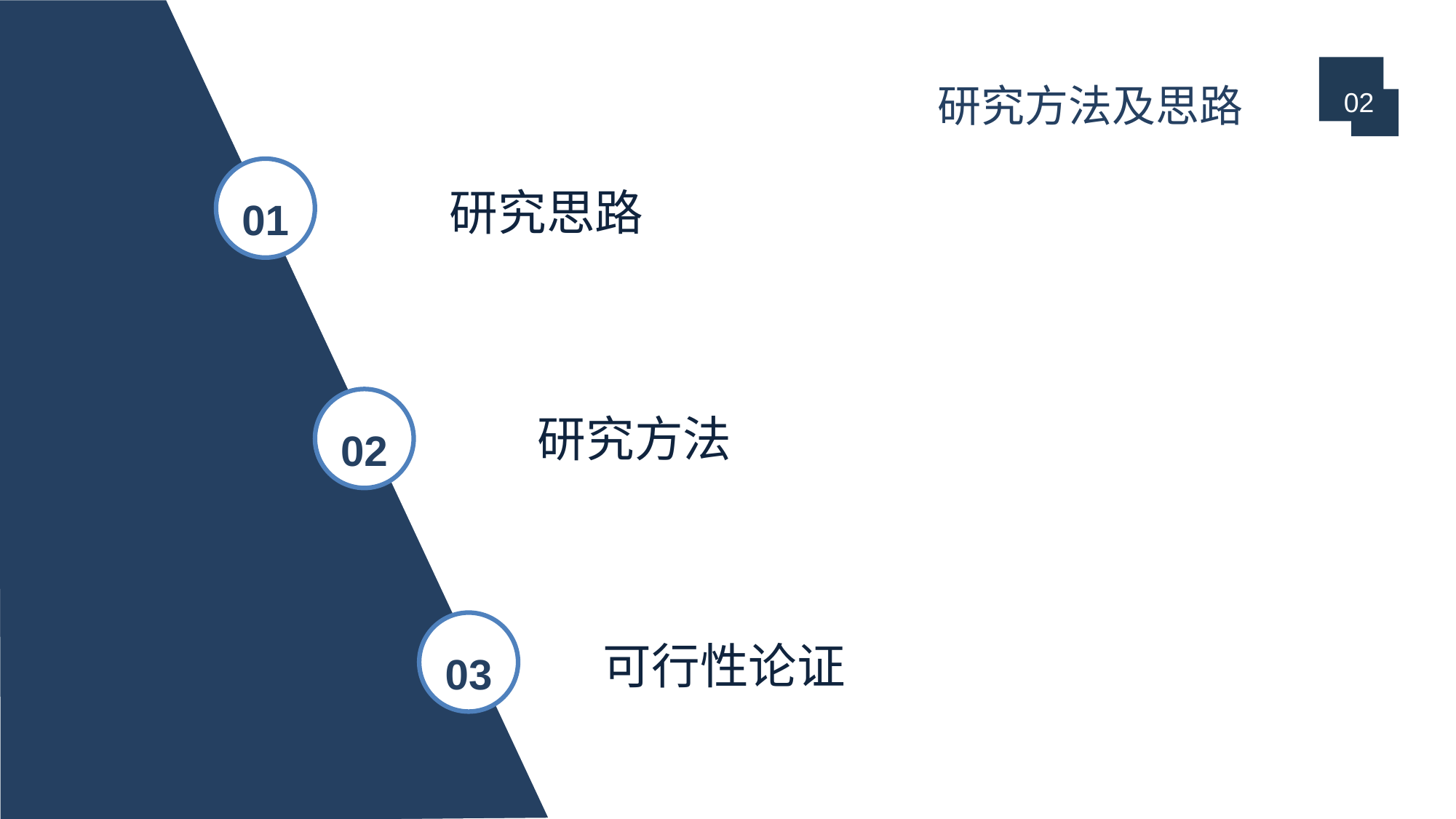

# 研究方法及思路
02

01
研究思路

       研究方法

             可行性论证

02

03